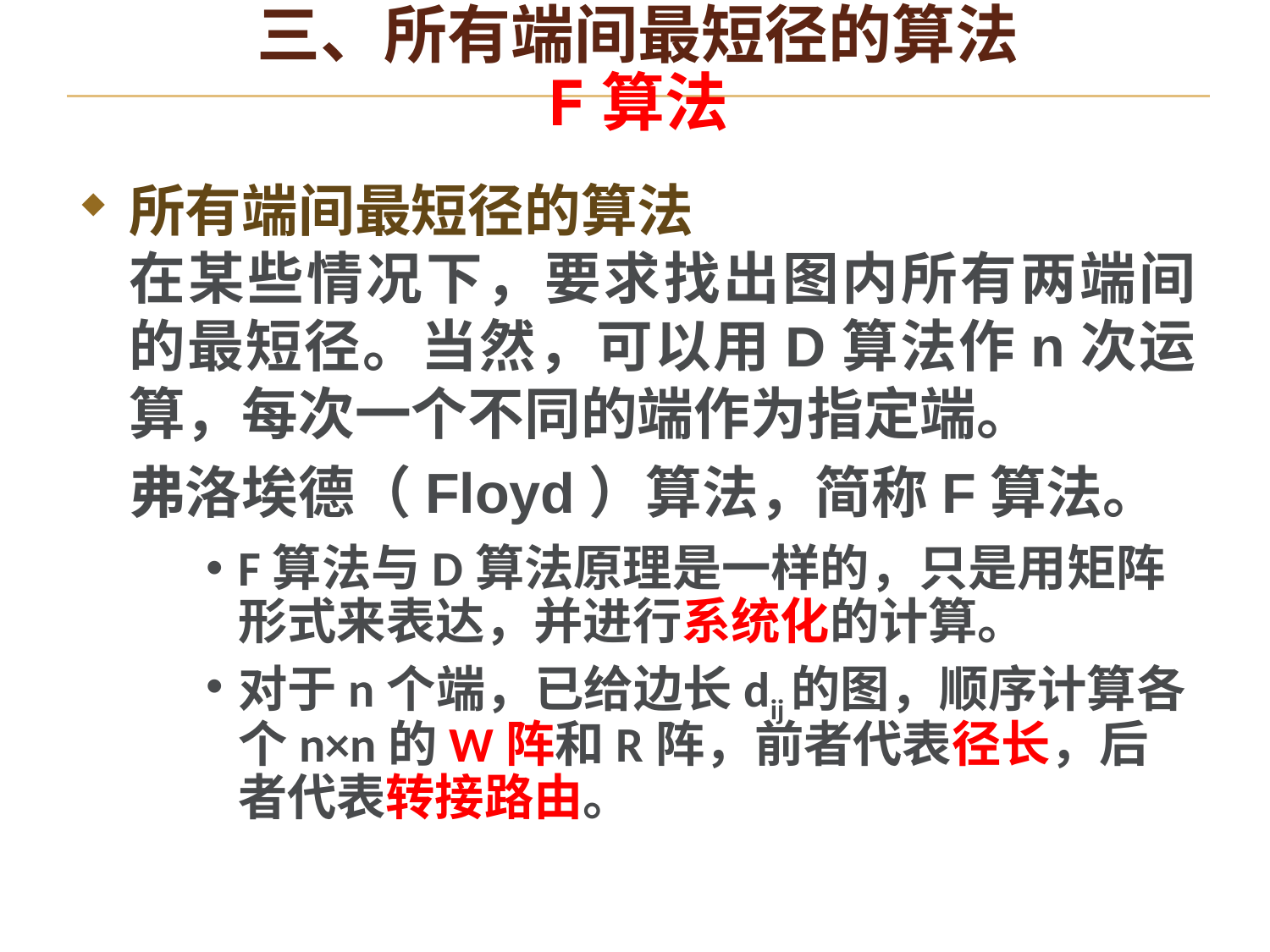

# 三、所有端间最短径的算法 F算法
所有端间最短径的算法
在某些情况下，要求找出图内所有两端间的最短径。当然，可以用D算法作n次运算，每次一个不同的端作为指定端。
弗洛埃德（Floyd）算法，简称F算法。
F算法与D算法原理是一样的，只是用矩阵形式来表达，并进行系统化的计算。
对于n个端，已给边长dij的图，顺序计算各个n×n的W阵和R阵，前者代表径长，后者代表转接路由。